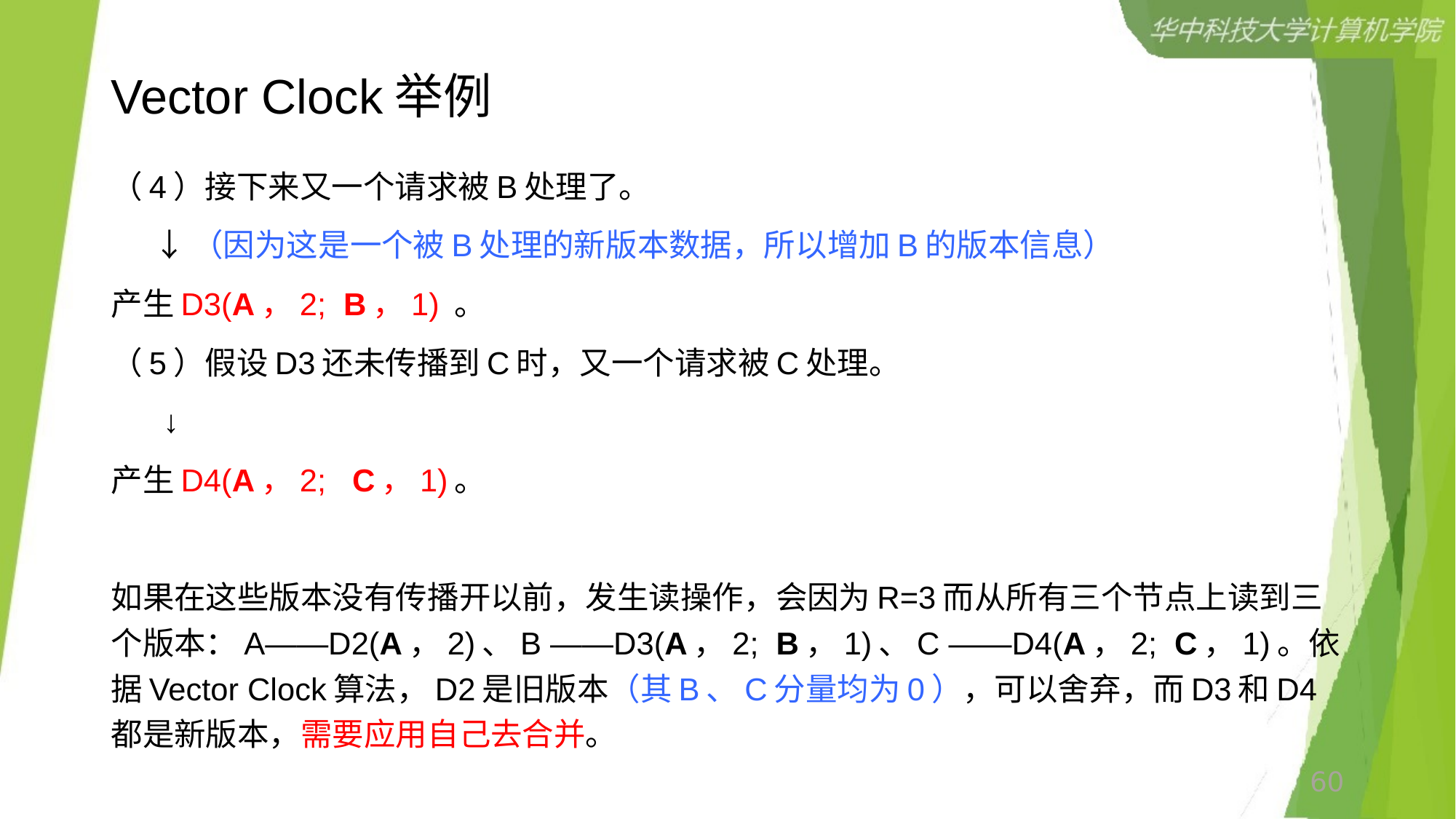

# Vector Clock举例
（4）接下来又一个请求被B处理了。
      ↓（因为这是一个被B处理的新版本数据，所以增加B的版本信息）
产生D3(A，2;  B，1) 。
（5）假设D3还未传播到C时，又一个请求被C处理。
      ↓
产生D4(A，2;   C，1)。

如果在这些版本没有传播开以前，发生读操作，会因为R=3而从所有三个节点上读到三个版本：A——D2(A，2)、B ——D3(A，2;  B，1)、C ——D4(A，2;  C，1)。依据Vector Clock算法，D2是旧版本（其B、C分量均为0），可以舍弃，而D3和D4都是新版本，需要应用自己去合并。
60